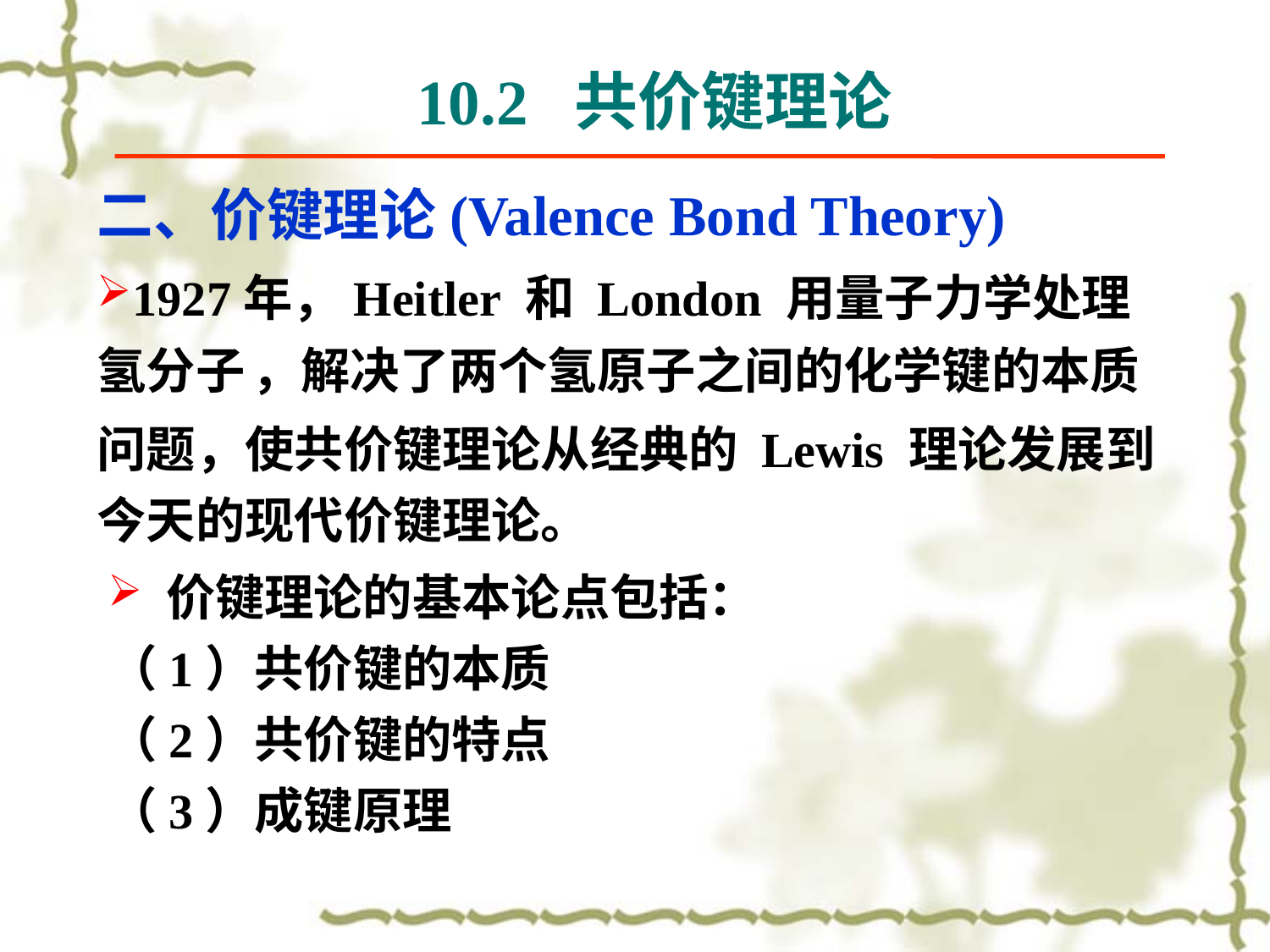

10.2  共价键理论

二、价键理论(Valence Bond Theory)
1927年，Heitler 和 London 用量子力学处理氢分子 ，解决了两个氢原子之间的化学键的本质问题，使共价键理论从经典的 Lewis 理论发展到今天的现代价键理论。
 价键理论的基本论点包括：
（1）共价键的本质
（2）共价键的特点
（3）成键原理